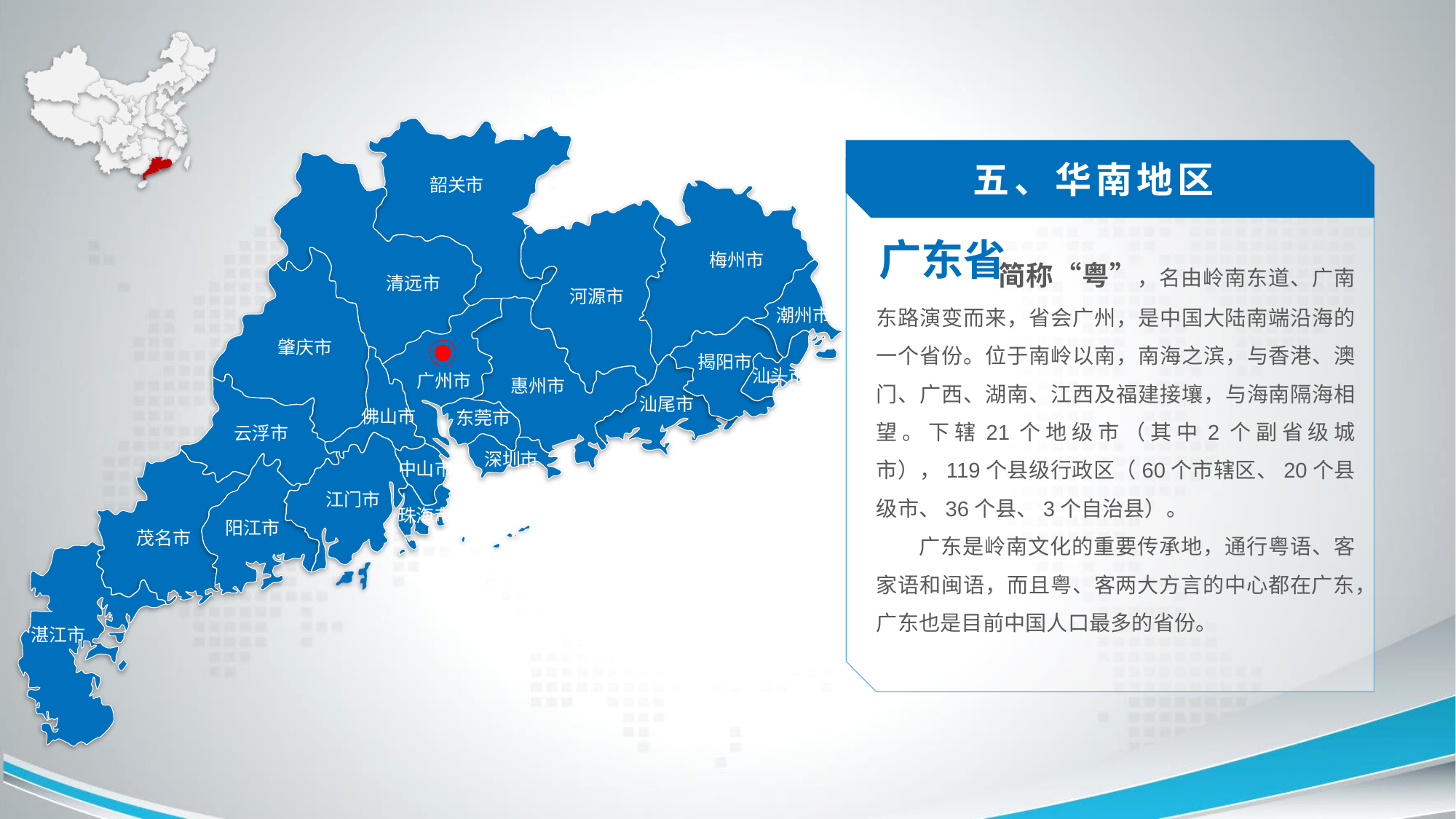

五、华南地区

韶关市
梅州市
清远市
河源市
潮州市
肇庆市
揭阳市
汕头市
广州市
惠州市
汕尾市
佛山市
东莞市
云浮市
深圳市
中山市
江门市
珠海市
阳江市
茂名市
湛江市

广东省
                      简称“粤”，名由岭南东道、广南东路演变而来，省会广州，是中国大陆南端沿海的一个省份。位于南岭以南，南海之滨，与香港、澳门、广西、湖南、江西及福建接壤，与海南隔海相望。下辖21个地级市（其中2个副省级城市），119个县级行政区（60个市辖区、20个县级市、36个县、3个自治县）。
       广东是岭南文化的重要传承地，通行粤语、客家语和闽语，而且粤、客两大方言的中心都在广东，广东也是目前中国人口最多的省份。